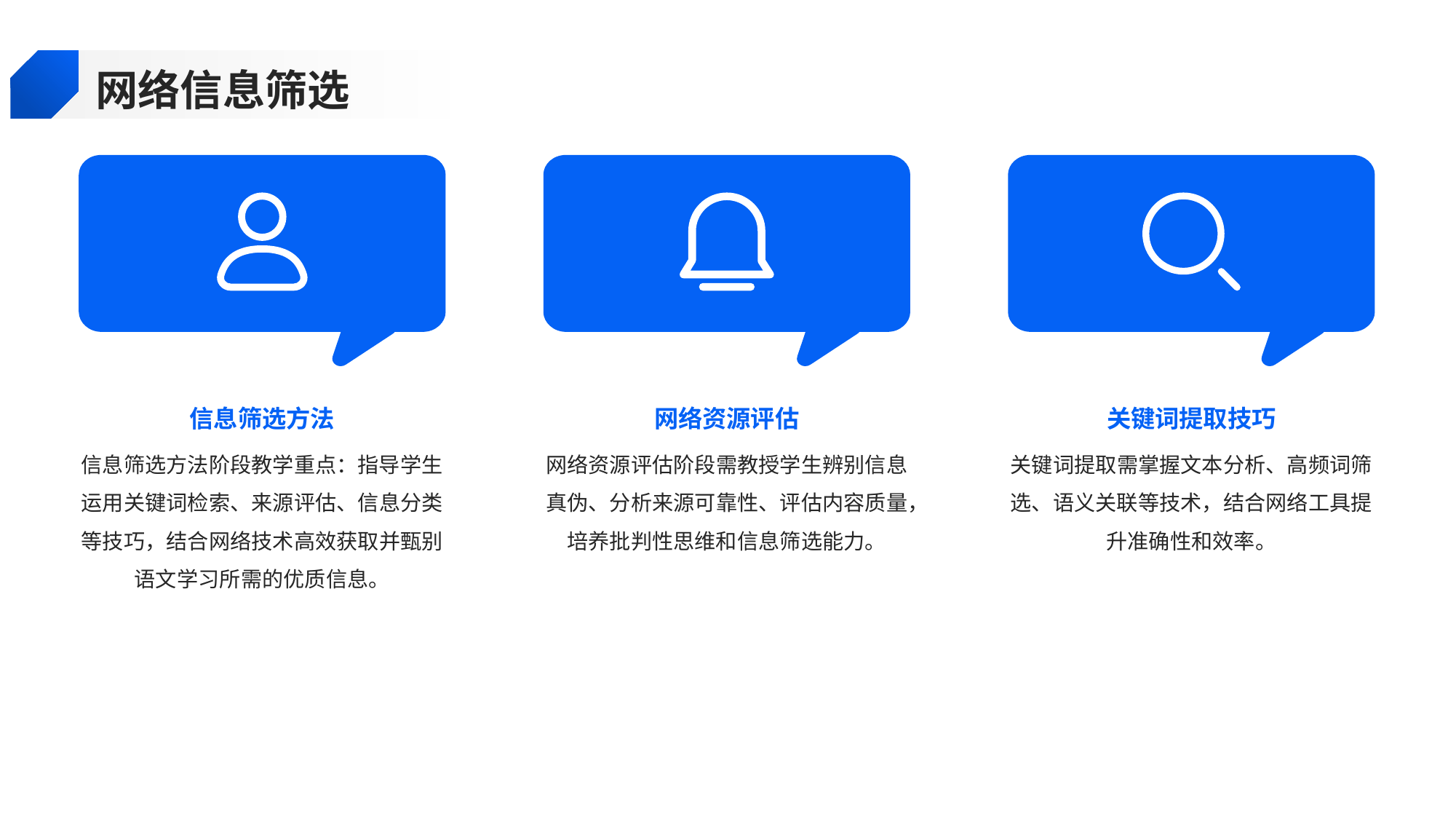

网络信息筛选

信息筛选方法
网络资源评估
关键词提取技巧
信息筛选方法阶段教学重点：指导学生运用关键词检索、来源评估、信息分类等技巧，结合网络技术高效获取并甄别语文学习所需的优质信息。
网络资源评估阶段需教授学生辨别信息真伪、分析来源可靠性、评估内容质量，培养批判性思维和信息筛选能力。
关键词提取需掌握文本分析、高频词筛选、语义关联等技术，结合网络工具提升准确性和效率。